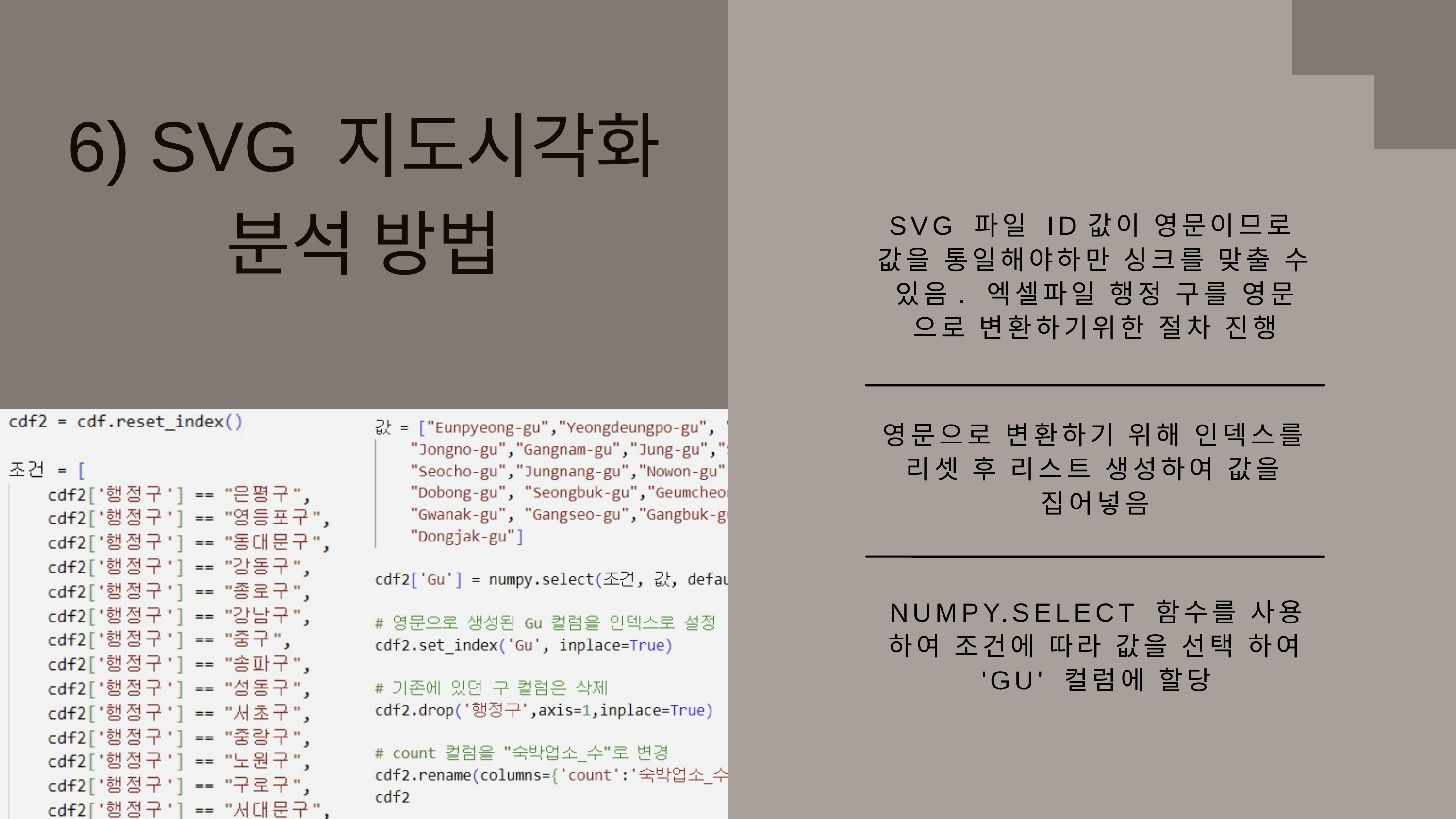

6) SVG 지도시각화
분석 방법
SVG 파일 ID값이 영문이므로
값을 통일해야하만 싱크를 맞출 수 있음. 엑셀파일 행정 구를 영문
으로 변환하기위한 절차 진행

영문으로 변환하기 위해 인덱스를 리셋 후 리스트 생성하여 값을 집어넣음

NUMPY.SELECT 함수를 사용
하여 조건에 따라 값을 선택 하여 'GU' 컬럼에 할당